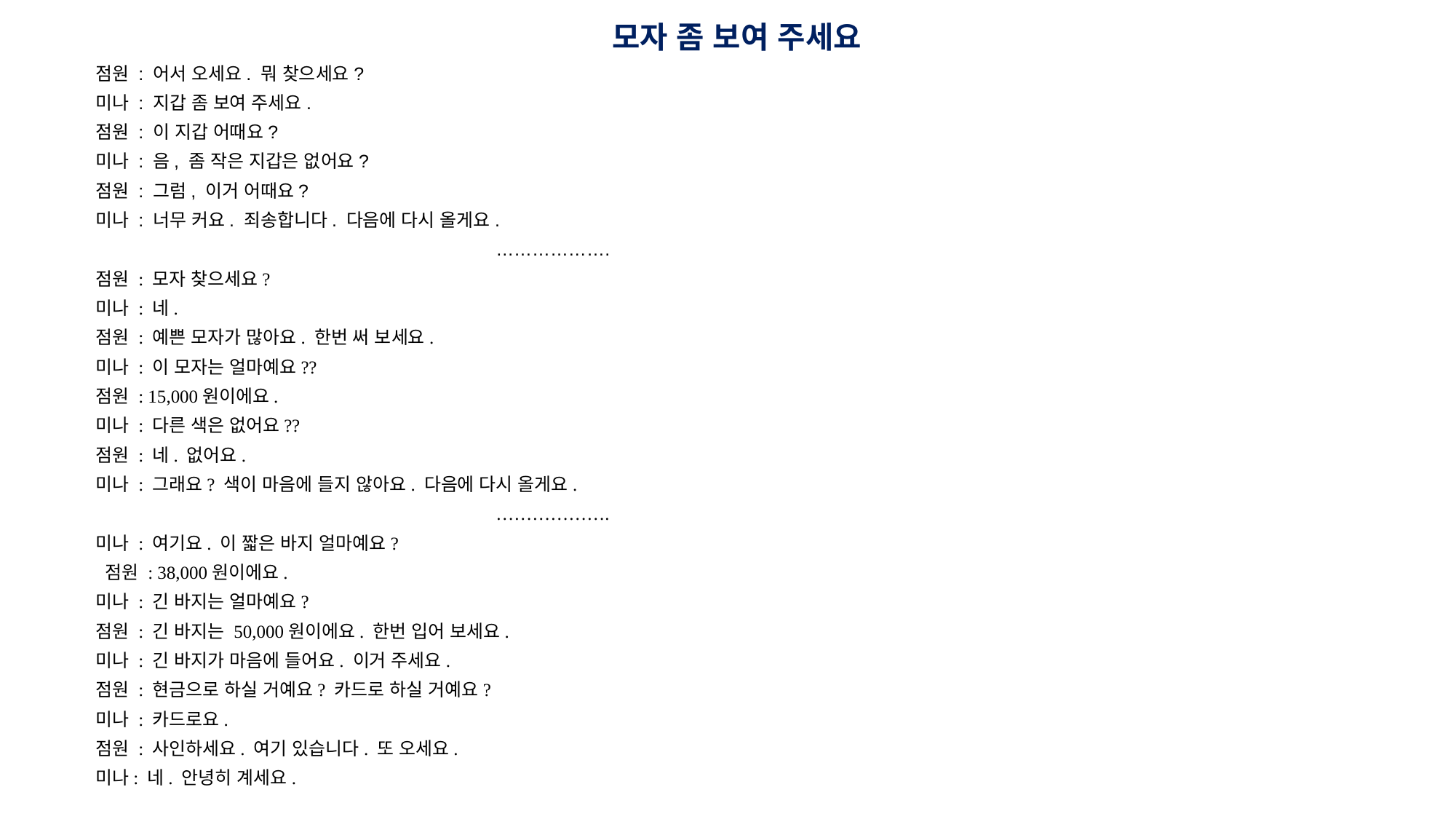

모자 좀 보여 주세요
점원 : 어서 오세요. 뭐 찾으세요?
미나 : 지갑 좀 보여 주세요.
점원 : 이 지갑 어때요?
미나 : 음, 좀 작은 지갑은 없어요?
점원 : 그럼, 이거 어때요?
미나 : 너무 커요. 죄송합니다. 다음에 다시 올게요.
……………….
점원 : 모자 찾으세요?
미나 : 네.
점원 : 예쁜 모자가 많아요. 한번 써 보세요.
미나 : 이 모자는 얼마예요??
점원 : 15,000원이에요.
미나 : 다른 색은 없어요??
점원 : 네. 없어요.
미나 : 그래요? 색이 마음에 들지 않아요. 다음에 다시 올게요.
……………….
미나 : 여기요. 이 짧은 바지 얼마예요?
 점원 : 38,000원이에요.
미나 : 긴 바지는 얼마예요?
점원 : 긴 바지는 50,000원이에요. 한번 입어 보세요.
미나 : 긴 바지가 마음에 들어요. 이거 주세요.
점원 : 현금으로 하실 거예요? 카드로 하실 거예요?
미나 : 카드로요.
점원 : 사인하세요. 여기 있습니다. 또 오세요.
미나: 네. 안녕히 계세요.